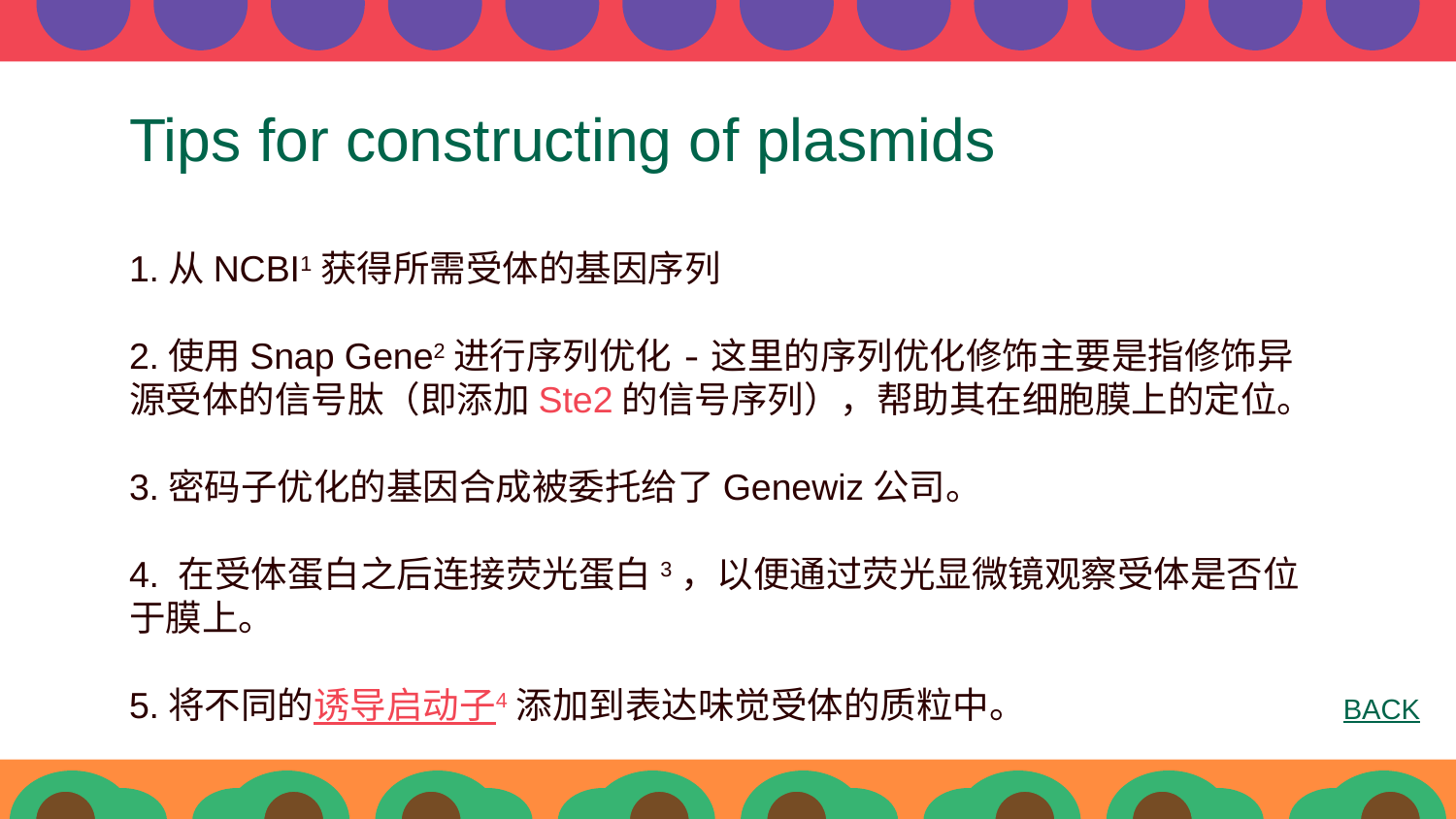

# Tips for constructing of plasmids 1.从NCBI1获得所需受体的基因序列 2.使用Snap Gene2进行序列优化-这里的序列优化修饰主要是指修饰异源受体的信号肽（即添加Ste2的信号序列），帮助其在细胞膜上的定位。 3.密码子优化的基因合成被委托给了Genewiz公司。 4. 在受体蛋白之后连接荧光蛋白3，以便通过荧光显微镜观察受体是否位于膜上。 5.将不同的诱导启动子4添加到表达味觉受体的质粒中。
BACK